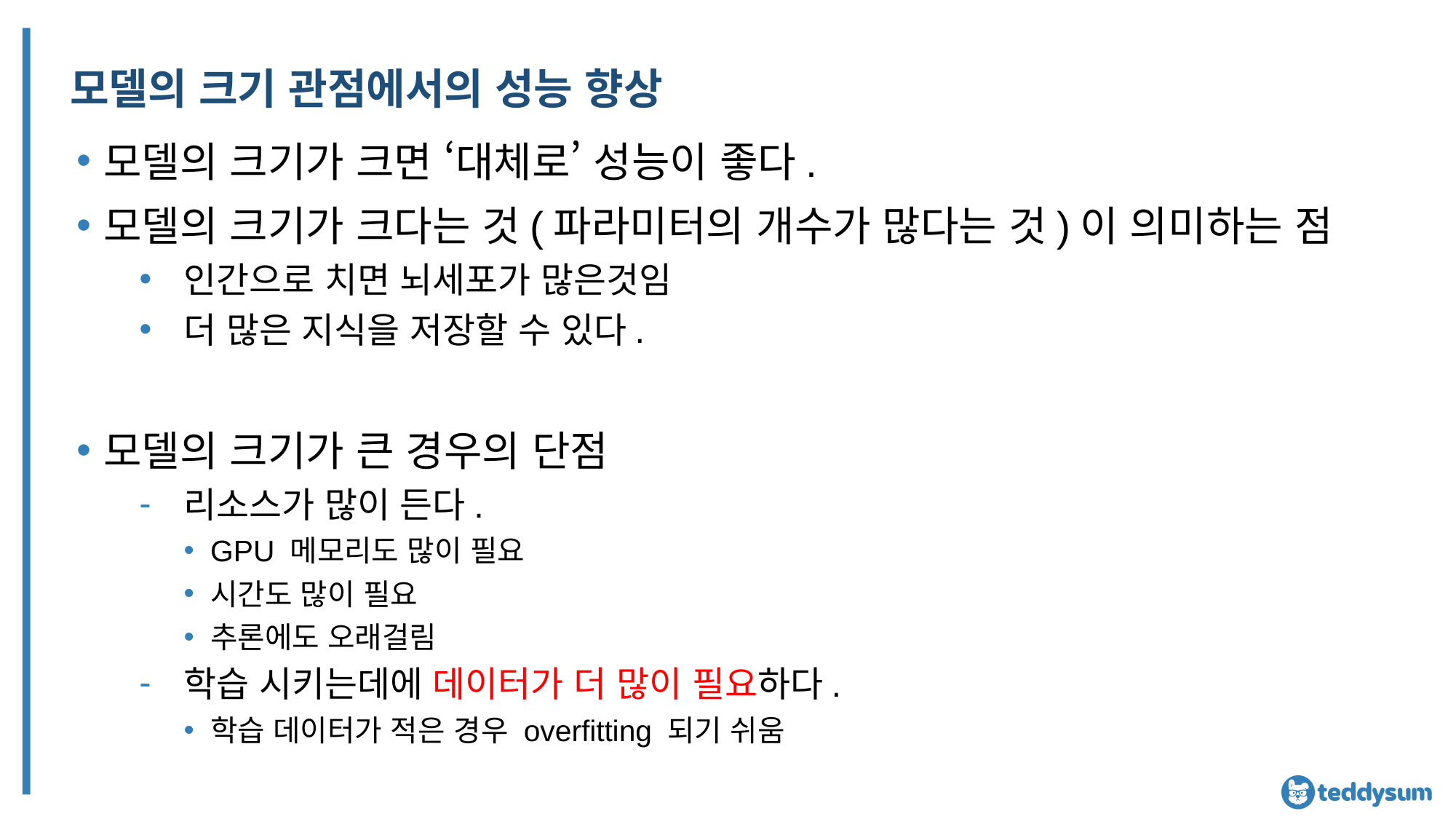

# 모델의 크기 관점에서의 성능 향상
모델의 크기가 크면 ‘대체로’ 성능이 좋다.
모델의 크기가 크다는 것(파라미터의 개수가 많다는 것)이 의미하는 점
인간으로 치면 뇌세포가 많은것임
더 많은 지식을 저장할 수 있다.

모델의 크기가 큰 경우의 단점
리소스가 많이 든다.
GPU 메모리도 많이 필요
시간도 많이 필요
추론에도 오래걸림
학습 시키는데에 데이터가 더 많이 필요하다.
학습 데이터가 적은 경우 overfitting 되기 쉬움